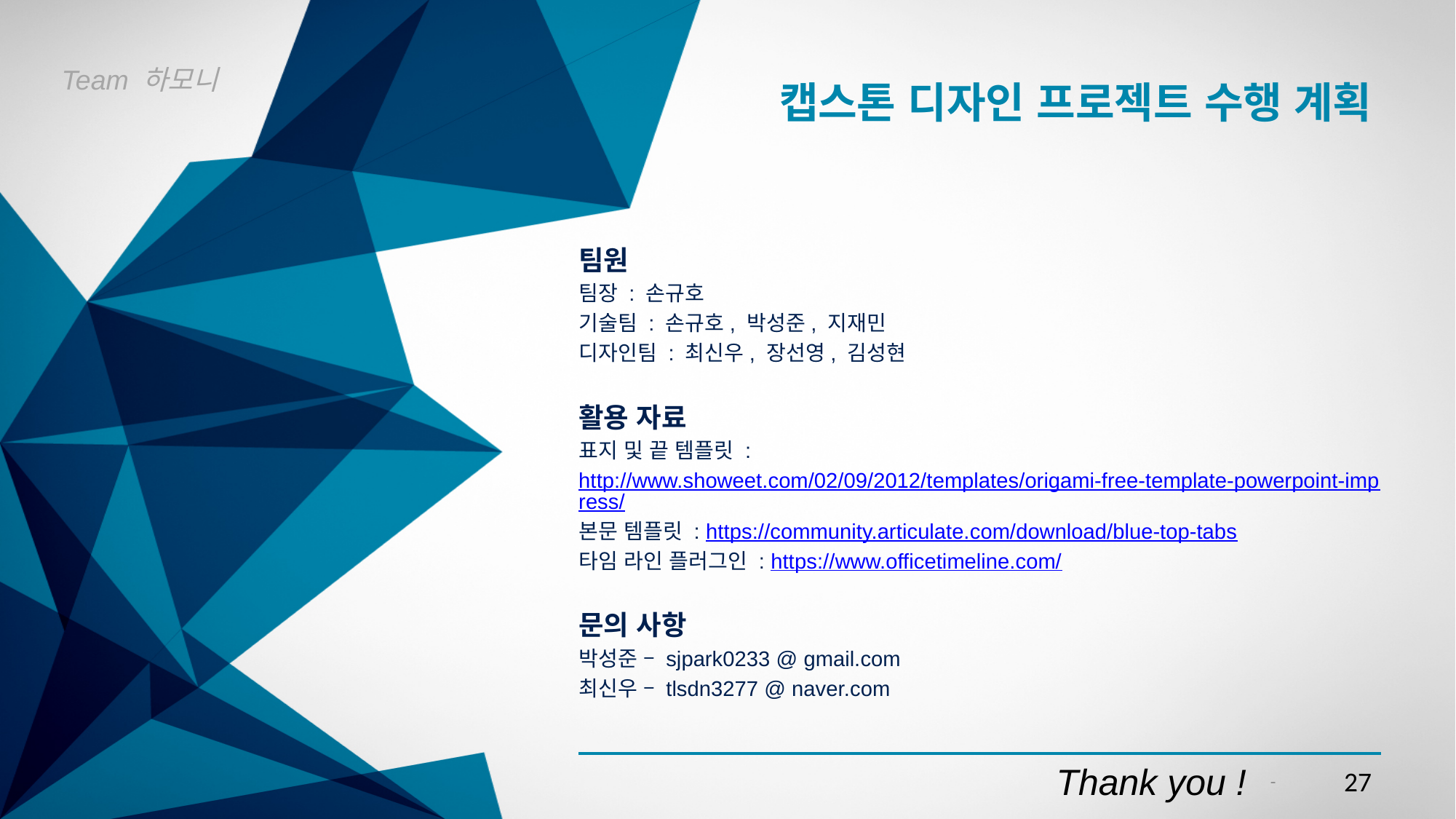

# 캡스톤 디자인 프로젝트 수행 계획
Team 하모니
팀원
팀장 : 손규호
기술팀 : 손규호, 박성준, 지재민
디자인팀 : 최신우, 장선영, 김성현

활용 자료
표지 및 끝 템플릿 :
http://www.showeet.com/02/09/2012/templates/origami-free-template-powerpoint-impress/
본문 템플릿 : https://community.articulate.com/download/blue-top-tabs
타임 라인 플러그인 : https://www.officetimeline.com/

문의 사항
박성준 – sjpark0233 @ gmail.com
최신우 – tlsdn3277 @ naver.com
Thank you !
27